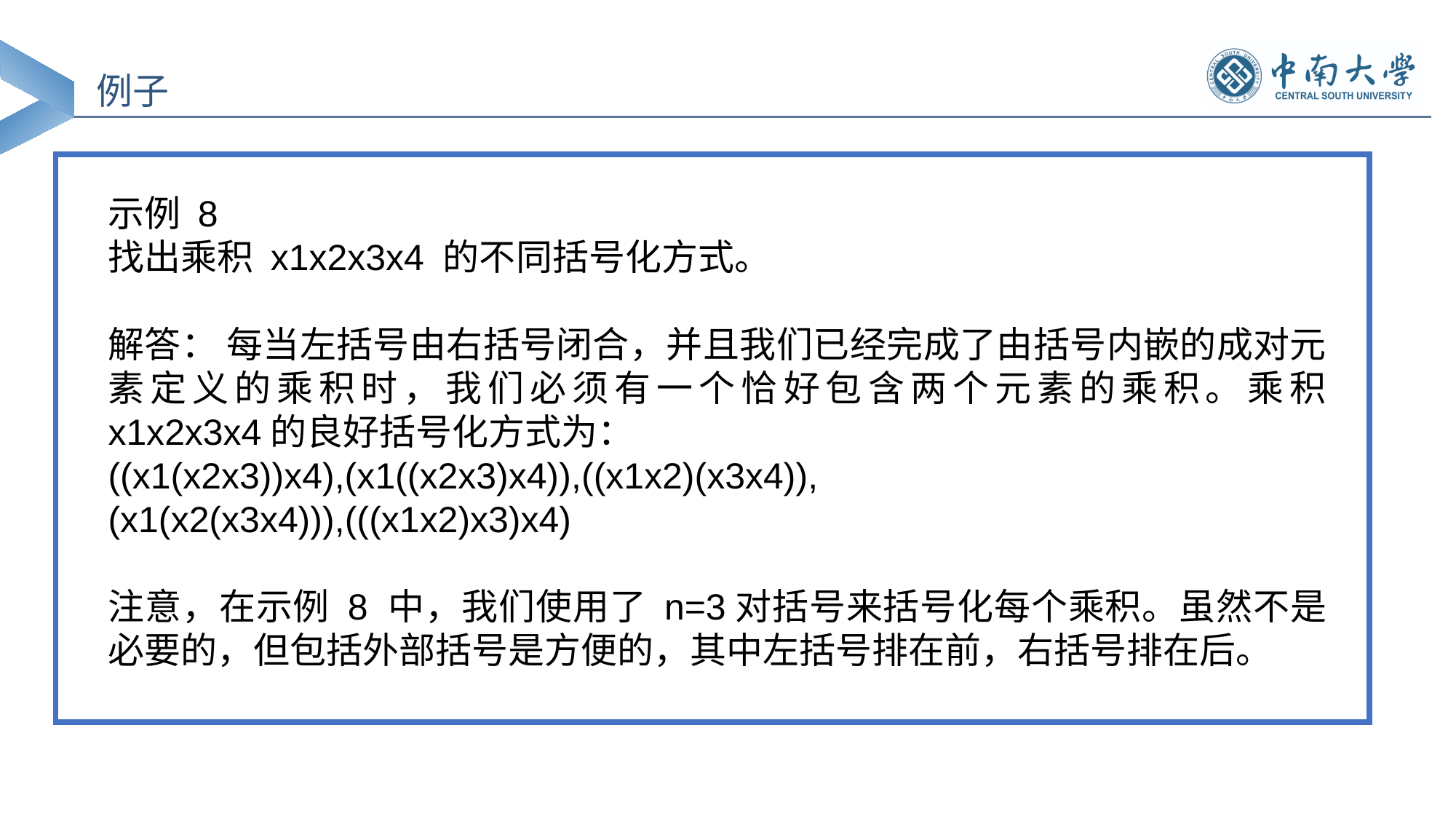

例子

示例 8
找出乘积 x1x2x3x4 的不同括号化方式。

解答： 每当左括号由右括号闭合，并且我们已经完成了由括号内嵌的成对元素定义的乘积时，我们必须有一个恰好包含两个元素的乘积。乘积 x1x2x3x4的良好括号化方式为：
((x1(x2x3))x4),(x1((x2x3)x4)),((x1x2)(x3x4)),
(x1(x2(x3x4))),(((x1x2)x3)x4)

注意，在示例 8 中，我们使用了 n=3对括号来括号化每个乘积。虽然不是必要的，但包括外部括号是方便的，其中左括号排在前，右括号排在后。